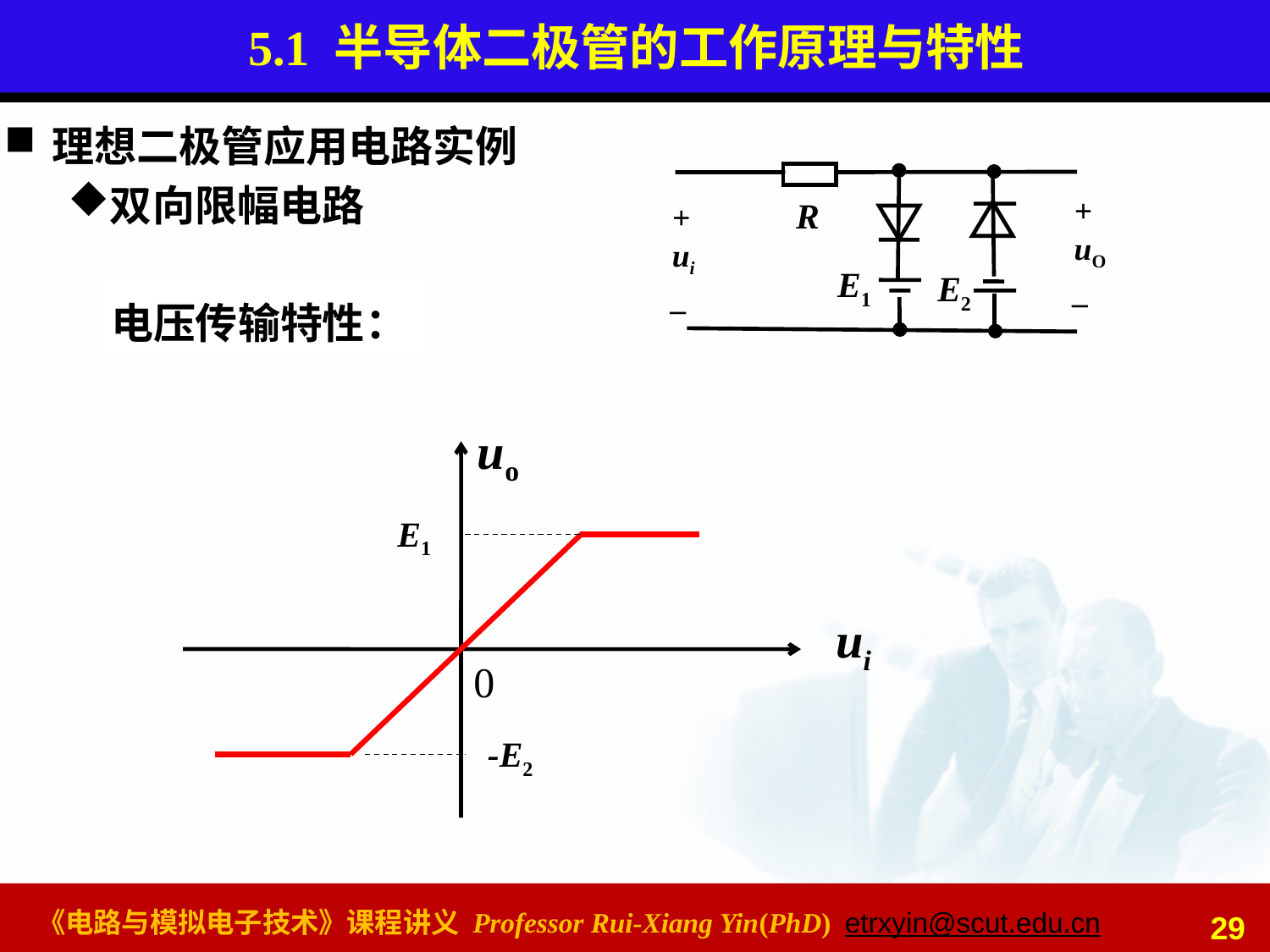

# 5.1 半导体二极管的工作原理与特性
理想二极管应用电路实例
双向限幅电路

+
uO
_

R
+
ui
_
E1

E2

电压传输特性：
uo

ui

0
E1
-E2
29